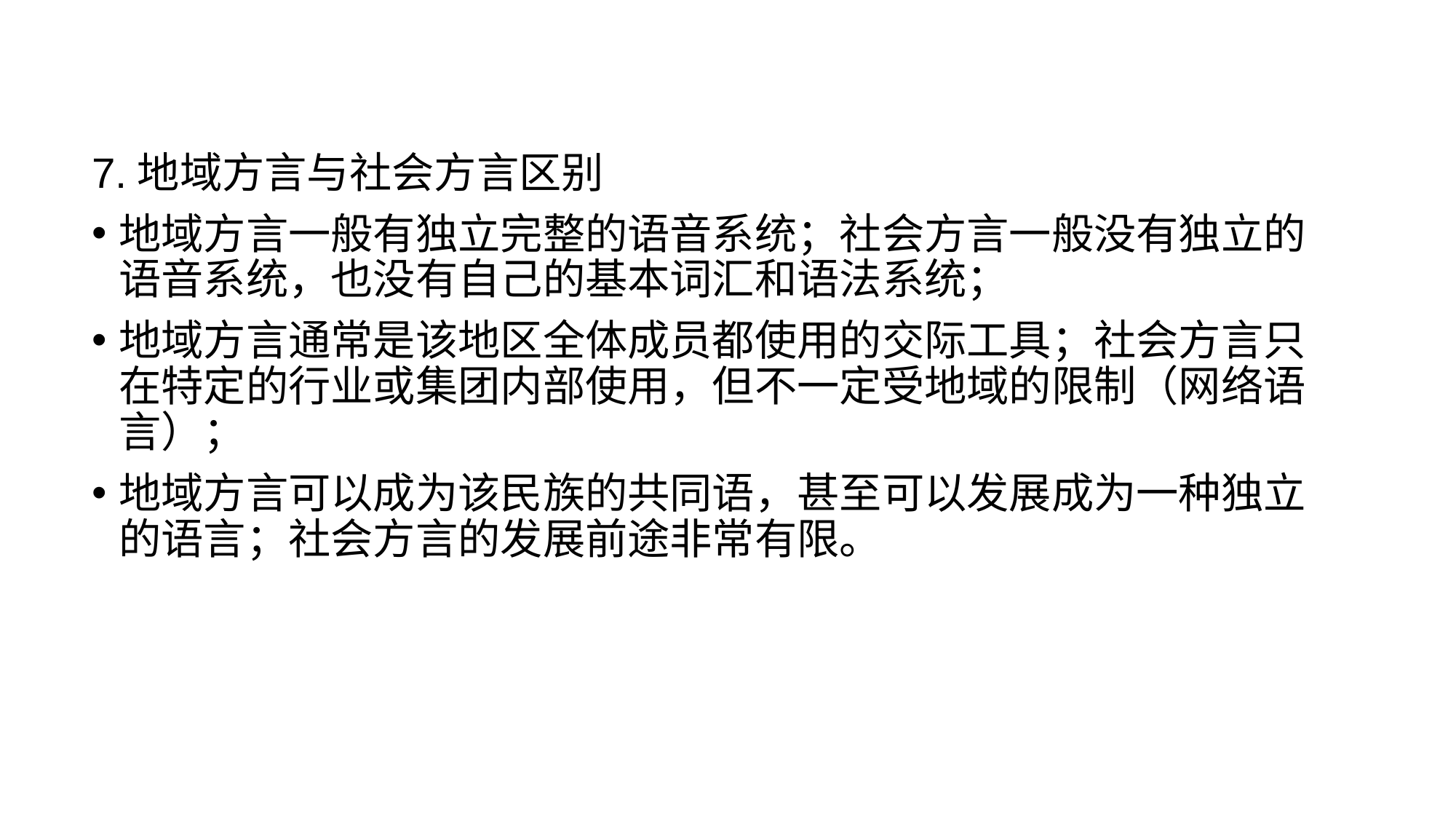

7.地域方言与社会方言区别
地域方言一般有独立完整的语音系统；社会方言一般没有独立的语音系统，也没有自己的基本词汇和语法系统；
地域方言通常是该地区全体成员都使用的交际工具；社会方言只在特定的行业或集团内部使用，但不一定受地域的限制（网络语言）；
地域方言可以成为该民族的共同语，甚至可以发展成为一种独立的语言；社会方言的发展前途非常有限。